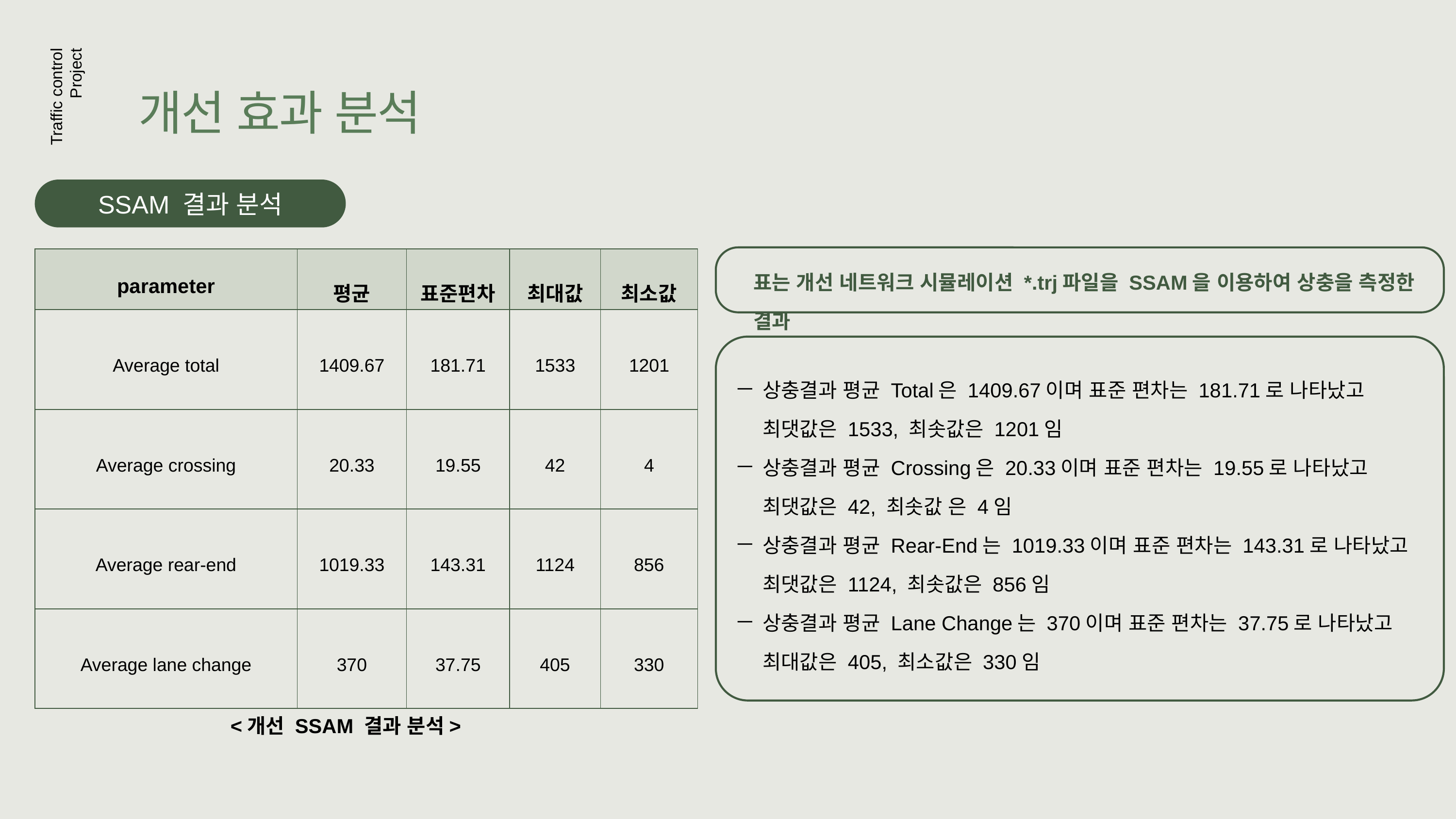

개선 효과 분석
Traffic control
Project
SSAM 결과 분석

| parameter | 평균 | 표준편차 | 최대값 | 최소값 |
| --- | --- | --- | --- | --- |
| Average total | 1409.67 | 181.71 | 1533 | 1201 |
| Average crossing | 20.33 | 19.55 | 42 | 4 |
| Average rear-end | 1019.33 | 143.31 | 1124 | 856 |
| Average lane change | 370 | 37.75 | 405 | 330 |
표는 개선 네트워크 시뮬레이션 *.trj파일을 SSAM을 이용하여 상충을 측정한 결과

상충결과 평균 Total은 1409.67이며 표준 편차는 181.71로 나타났고 최댓값은 1533, 최솟값은 1201임
상충결과 평균 Crossing은 20.33이며 표준 편차는 19.55로 나타났고 최댓값은 42, 최솟값 은 4임
상충결과 평균 Rear-End는 1019.33이며 표준 편차는 143.31로 나타났고 최댓값은 1124, 최솟값은 856임
상충결과 평균 Lane Change는 370이며 표준 편차는 37.75로 나타났고 최대값은 405, 최소값은 330임
<개선 SSAM 결과 분석>